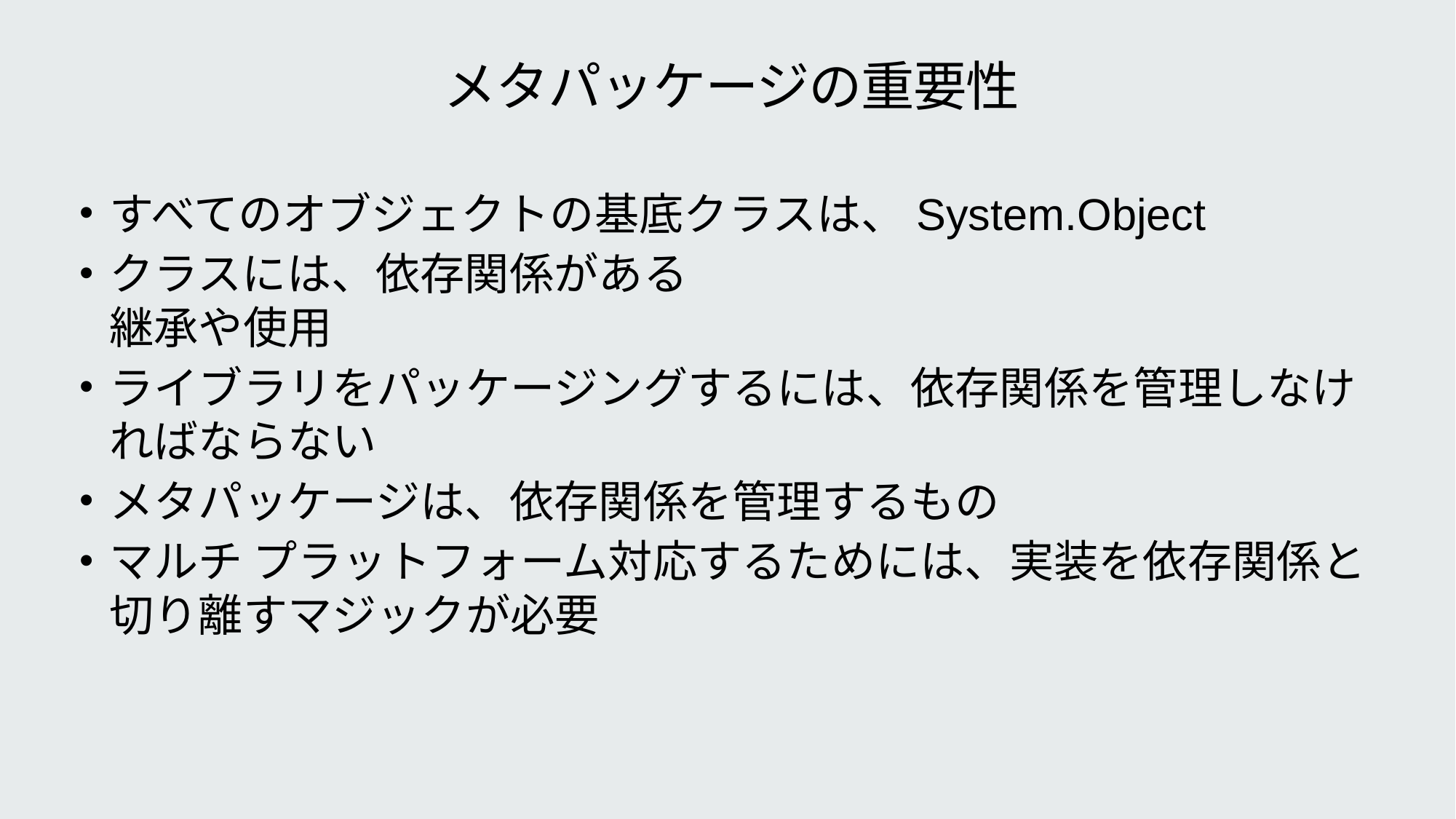

# メタパッケージの重要性
すべてのオブジェクトの基底クラスは、System.Object
クラスには、依存関係がある
継承や使用
ライブラリをパッケージングするには、依存関係を管理しなければならない
メタパッケージは、依存関係を管理するもの
マルチ プラットフォーム対応するためには、実装を依存関係と切り離すマジックが必要